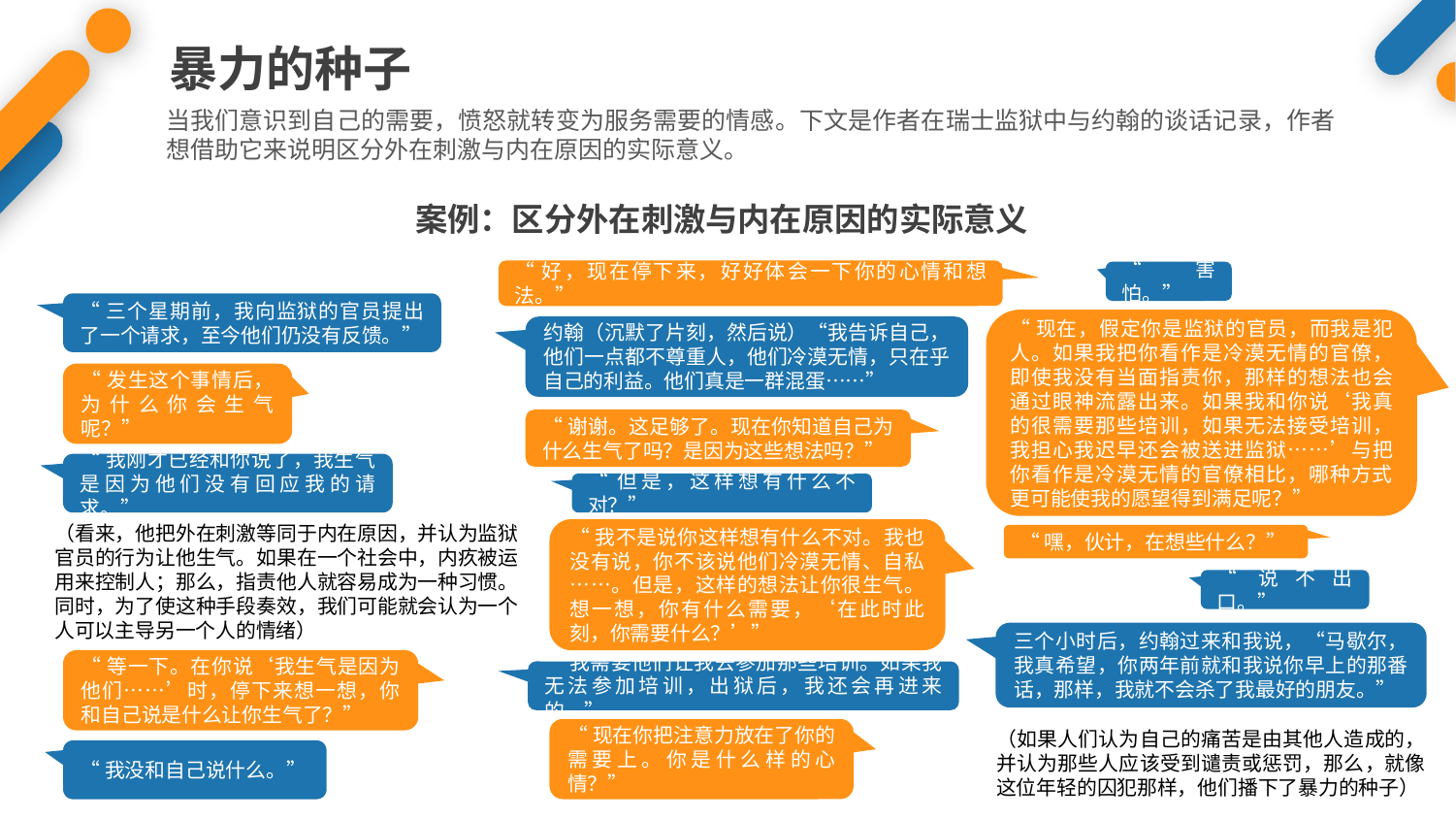

暴力的种子
当我们意识到自己的需要，愤怒就转变为服务需要的情感。下文是作者在瑞士监狱中与约翰的谈话记录，作者想借助它来说明区分外在刺激与内在原因的实际意义。
案例：区分外在刺激与内在原因的实际意义
“好，现在停下来，好好体会一下你的心情和想法。”
“害怕。”
“三个星期前，我向监狱的官员提出了一个请求，至今他们仍没有反馈。”
“现在，假定你是监狱的官员，而我是犯人。如果我把你看作是冷漠无情的官僚，即使我没有当面指责你，那样的想法也会通过眼神流露出来。如果我和你说‘我真的很需要那些培训，如果无法接受培训，我担心我迟早还会被送进监狱……’与把你看作是冷漠无情的官僚相比，哪种方式更可能使我的愿望得到满足呢？”
约翰（沉默了片刻，然后说）“我告诉自己，他们一点都不尊重人，他们冷漠无情，只在乎自己的利益。他们真是一群混蛋……”
“发生这个事情后，为什么你会生气呢？”
“谢谢。这足够了。现在你知道自己为什么生气了吗？是因为这些想法吗？”
“我刚才已经和你说了，我生气是因为他们没有回应我的请求。”
“但是，这样想有什么不对？”
（看来，他把外在刺激等同于内在原因，并认为监狱官员的行为让他生气。如果在一个社会中，内疚被运用来控制人；那么，指责他人就容易成为一种习惯。同时，为了使这种手段奏效，我们可能就会认为一个人可以主导另一个人的情绪）
“我不是说你这样想有什么不对。我也没有说，你不该说他们冷漠无情、自私……。但是，这样的想法让你很生气。想一想，你有什么需要，‘在此时此刻，你需要什么？’”
“嘿，伙计，在想些什么？”
“说不出口。”
三个小时后，约翰过来和我说，“马歇尔，我真希望，你两年前就和我说你早上的那番话，那样，我就不会杀了我最好的朋友。”
“等一下。在你说‘我生气是因为他们……’时，停下来想一想，你和自己说是什么让你生气了？”
“我需要他们让我去参加那些培训。如果我无法参加培训，出狱后，我还会再进来的。”
“现在你把注意力放在了你的需要上。你是什么样的心情？”
（如果人们认为自己的痛苦是由其他人造成的，并认为那些人应该受到谴责或惩罚，那么，就像这位年轻的囚犯那样，他们播下了暴力的种子）
“我没和自己说什么。”